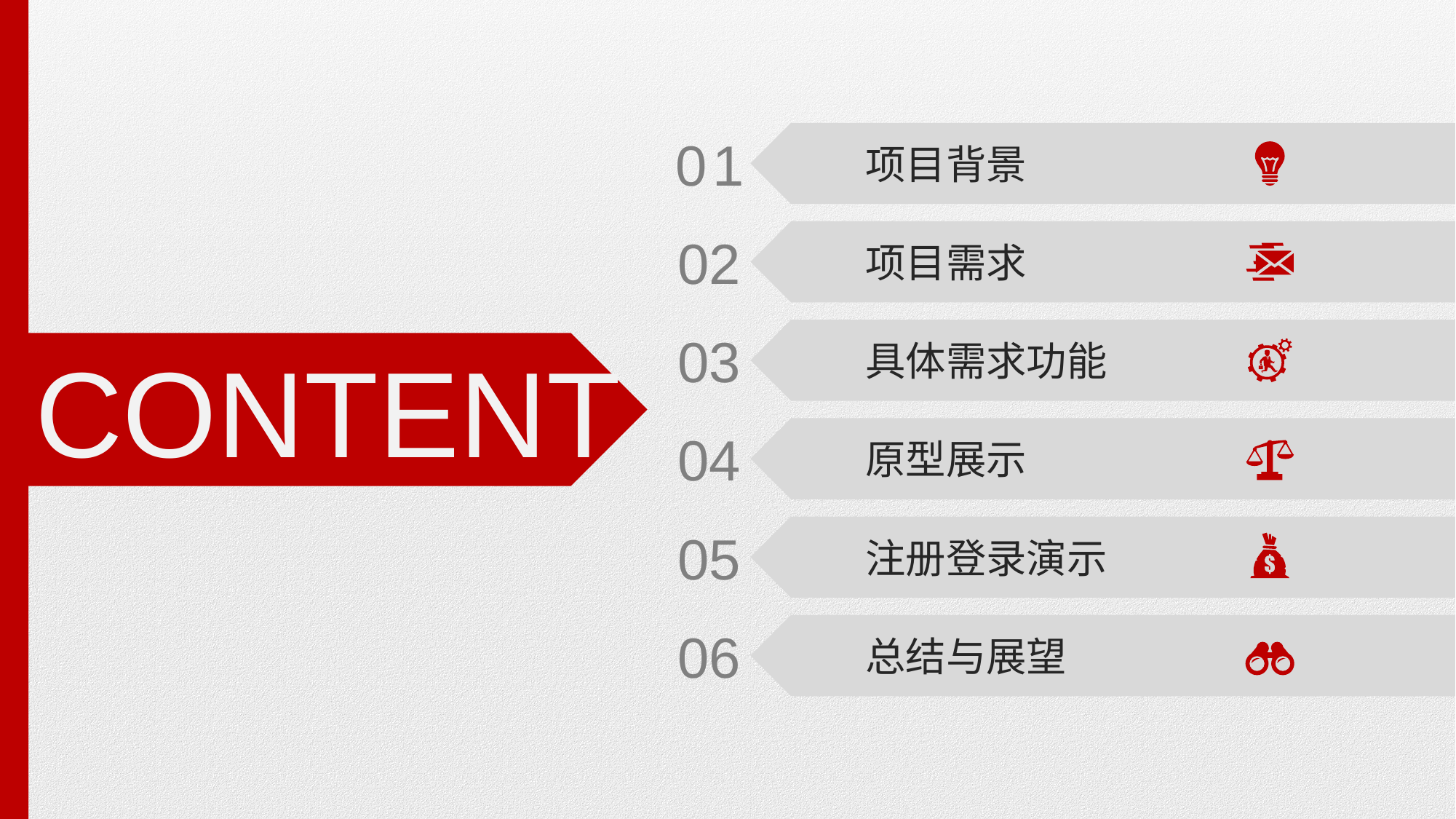

01
项目背景

02
项目需求

03

CONTENT

具体需求功能

04
原型展示

05
注册登录演示

06
总结与展望